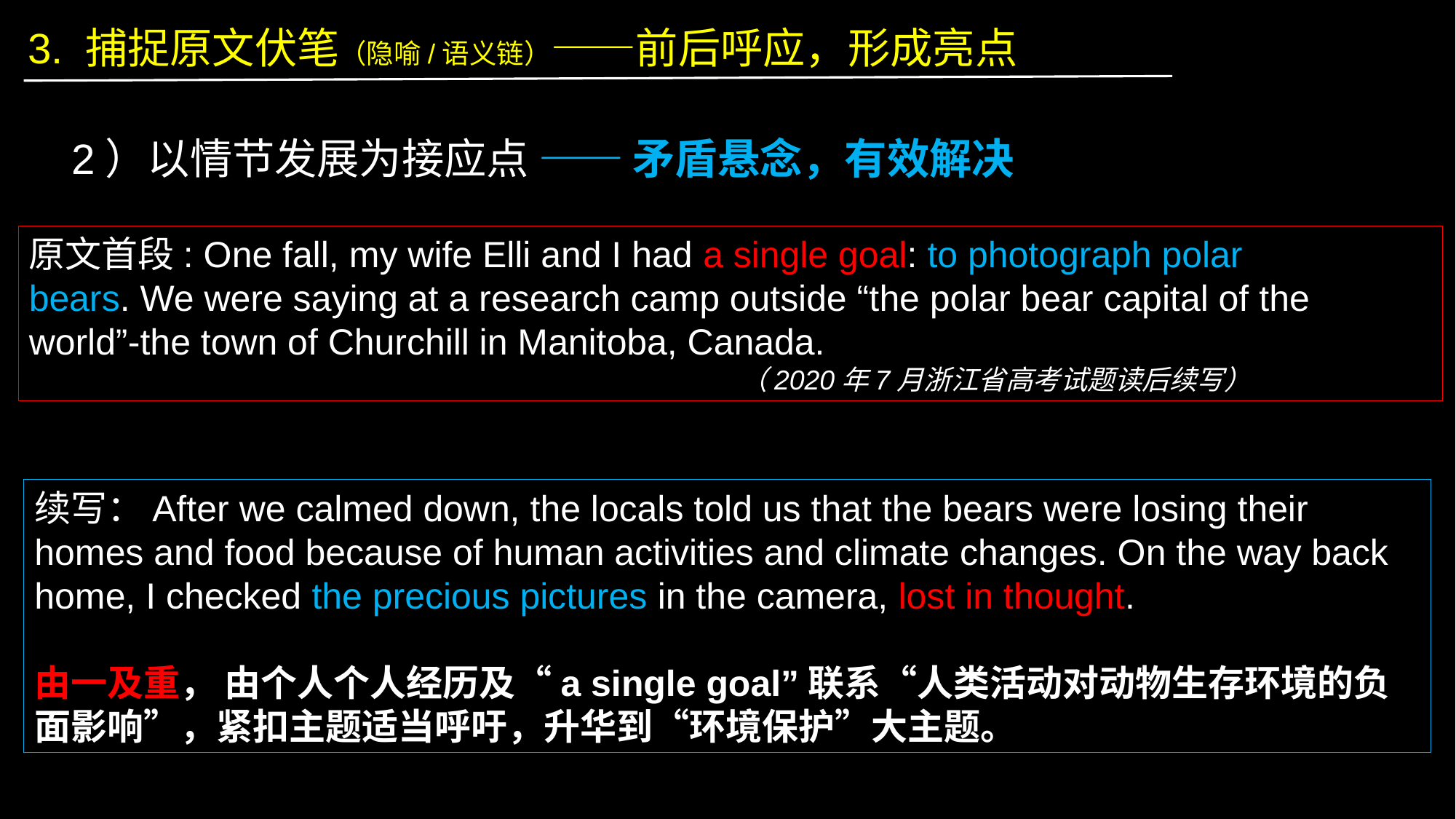

3. 捕捉原文伏笔（隐喻/语义链）——前后呼应，形成亮点
2）以情节发展为接应点 —— 矛盾悬念，有效解决
原文首段: One fall, my wife Elli and I had a single goal: to photograph polar
bears. We were saying at a research camp outside “the polar bear capital of the world”-the town of Churchill in Manitoba, Canada.
                                                                                                                  （2020年7月浙江省高考试题读后续写）
续写：After we calmed down, the locals told us that the bears were losing their homes and food because of human activities and climate changes. On the way back home, I checked the precious pictures in the camera, lost in thought.

由一及重， 由个人个人经历及“a single goal”联系“人类活动对动物生存环境的负面影响”，紧扣主题适当呼吁，升华到“环境保护”大主题。